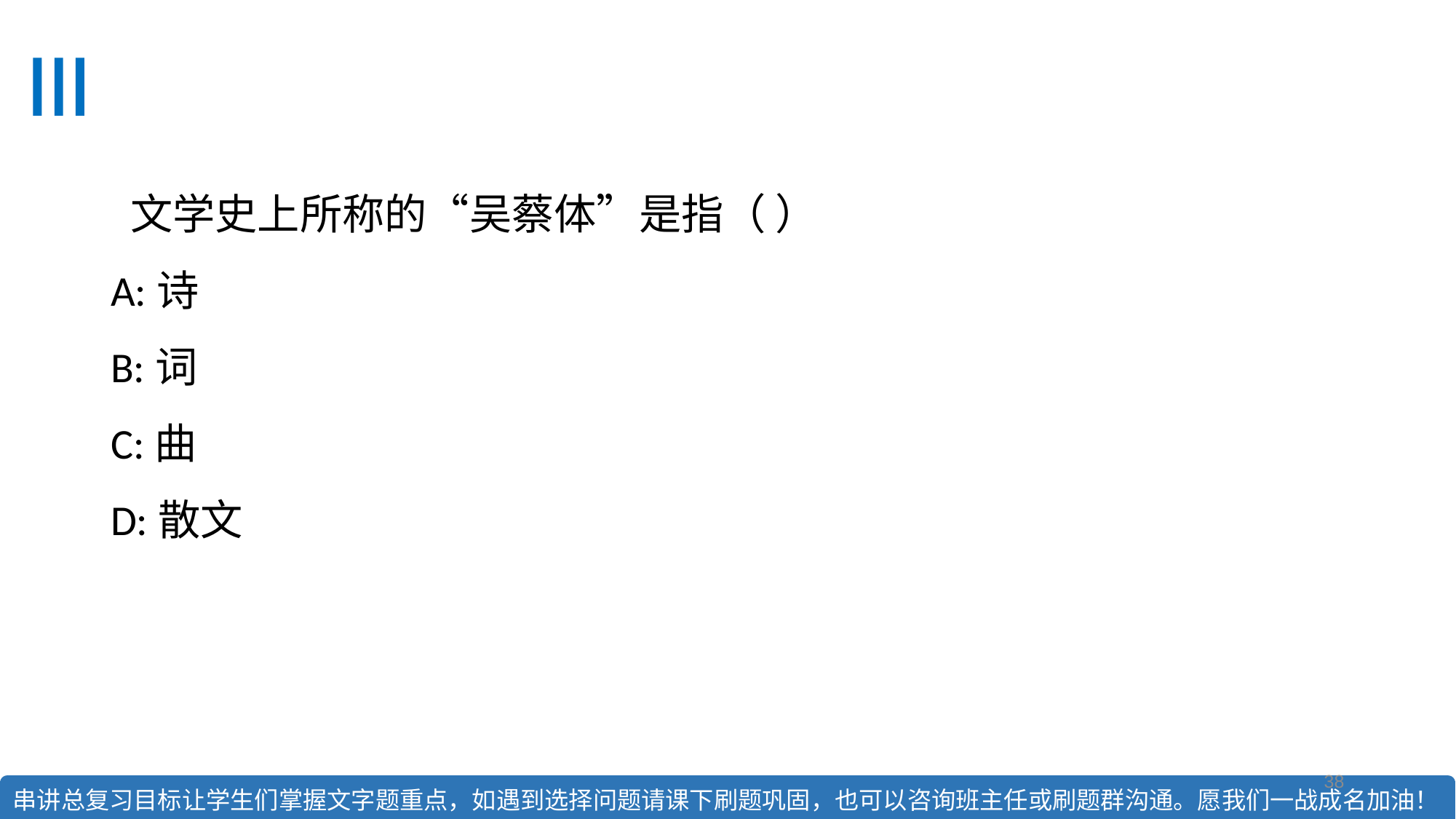

#
 文学史上所称的“吴蔡体”是指（ ）
A:诗
B:词
C:曲
D:散文
38